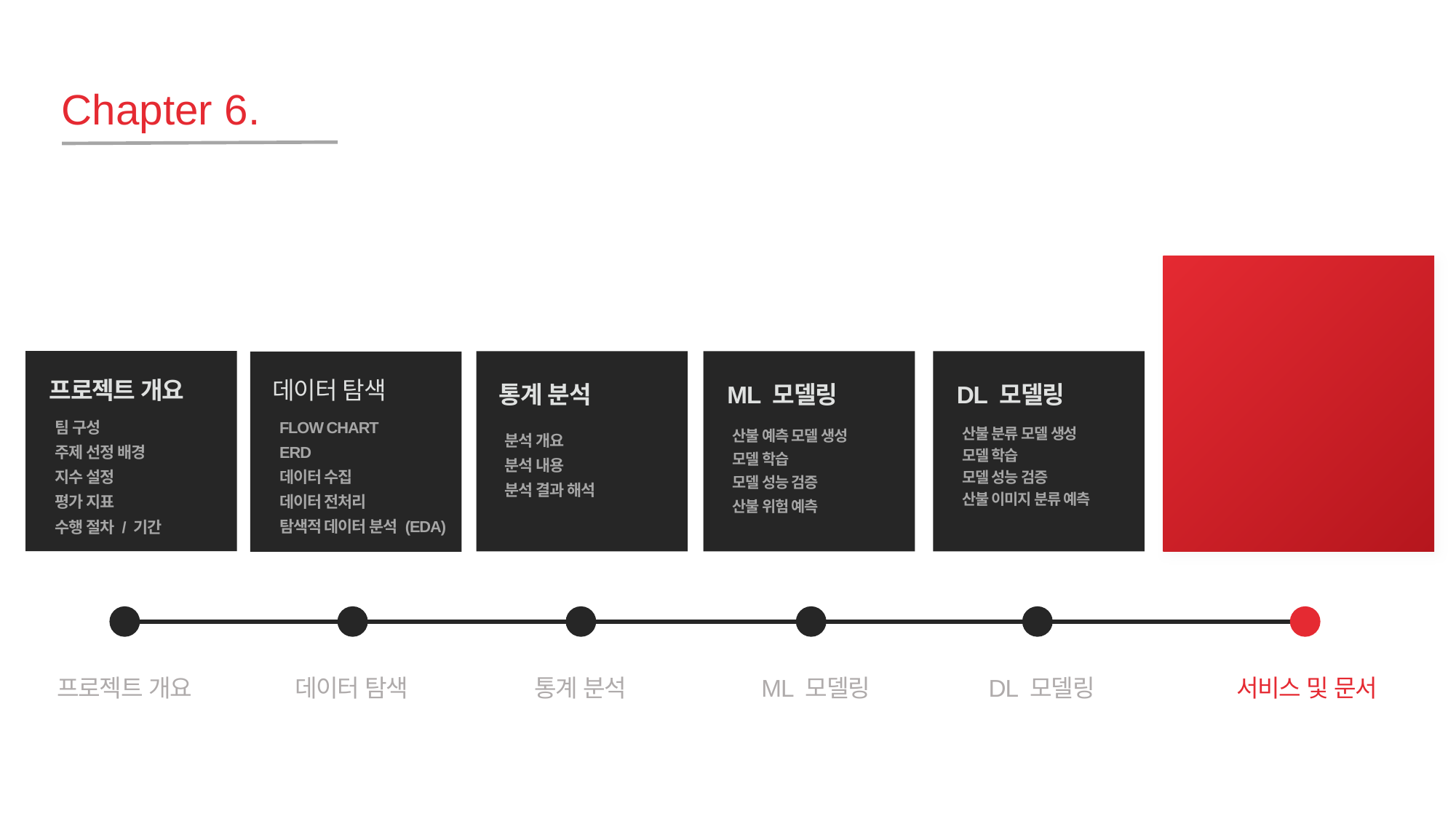

Chapter 6.

서비스 및 문서
서비스 (Streamlit)
한계점 / 개선사항
프로젝트 문서
개발환경 / 참고 문헌 / 부록

통계 분석
분석 개요
분석 내용
분석 결과 해석
프로젝트 순서도
요구사항 정의서
업무 분류 체계
개체 관계 모델

ML 모델링
산불 예측 모델 생성
모델 학습
모델 성능 검증
산불 위험 예측

DL 모델링
산불 분류 모델 생성
모델 학습
모델 성능 검증
산불 이미지 분류 예측

데이터 탐색
FLOW CHART
ERD
데이터 수집
데이터 전처리
탐색적 데이터 분석 (EDA)
프로젝트 개요
팀 구성
주제 선정 배경
지수 설정
평가 지표
수행 절차 / 기간
서비스 소개
서비스 테스트

프로젝트 개요
데이터 탐색
통계 분석
ML 모델링
DL 모델링
서비스 및 문서